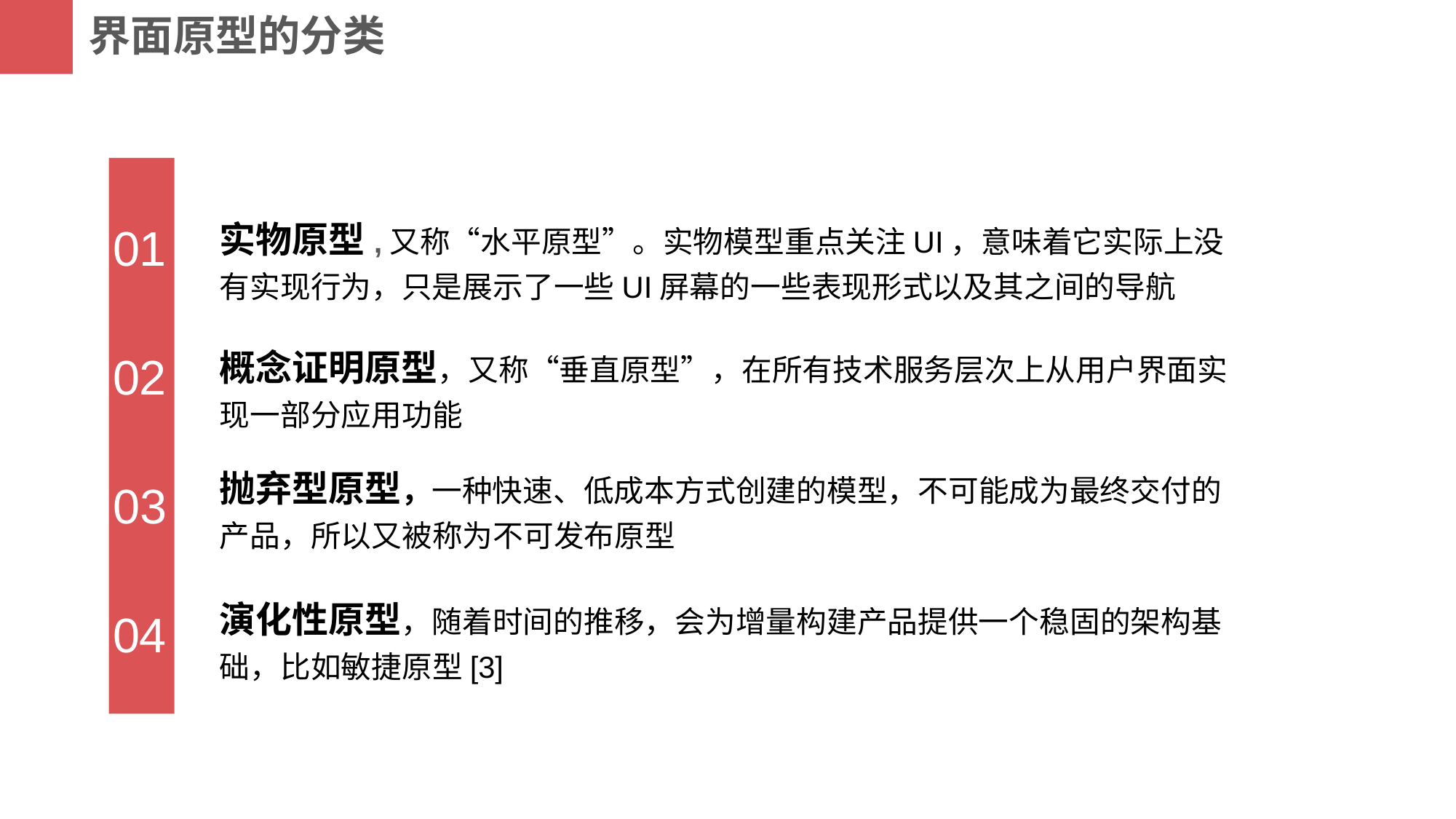

界面原型的分类

实物原型,又称“水平原型”。实物模型重点关注UI，意味着它实际上没有实现行为，只是展示了一些UI屏幕的一些表现形式以及其之间的导航
01
概念证明原型，又称“垂直原型”，在所有技术服务层次上从用户界面实现一部分应用功能
02
抛弃型原型，一种快速、低成本方式创建的模型，不可能成为最终交付的产品，所以又被称为不可发布原型
03
演化性原型，随着时间的推移，会为增量构建产品提供一个稳固的架构基础，比如敏捷原型[3]

04